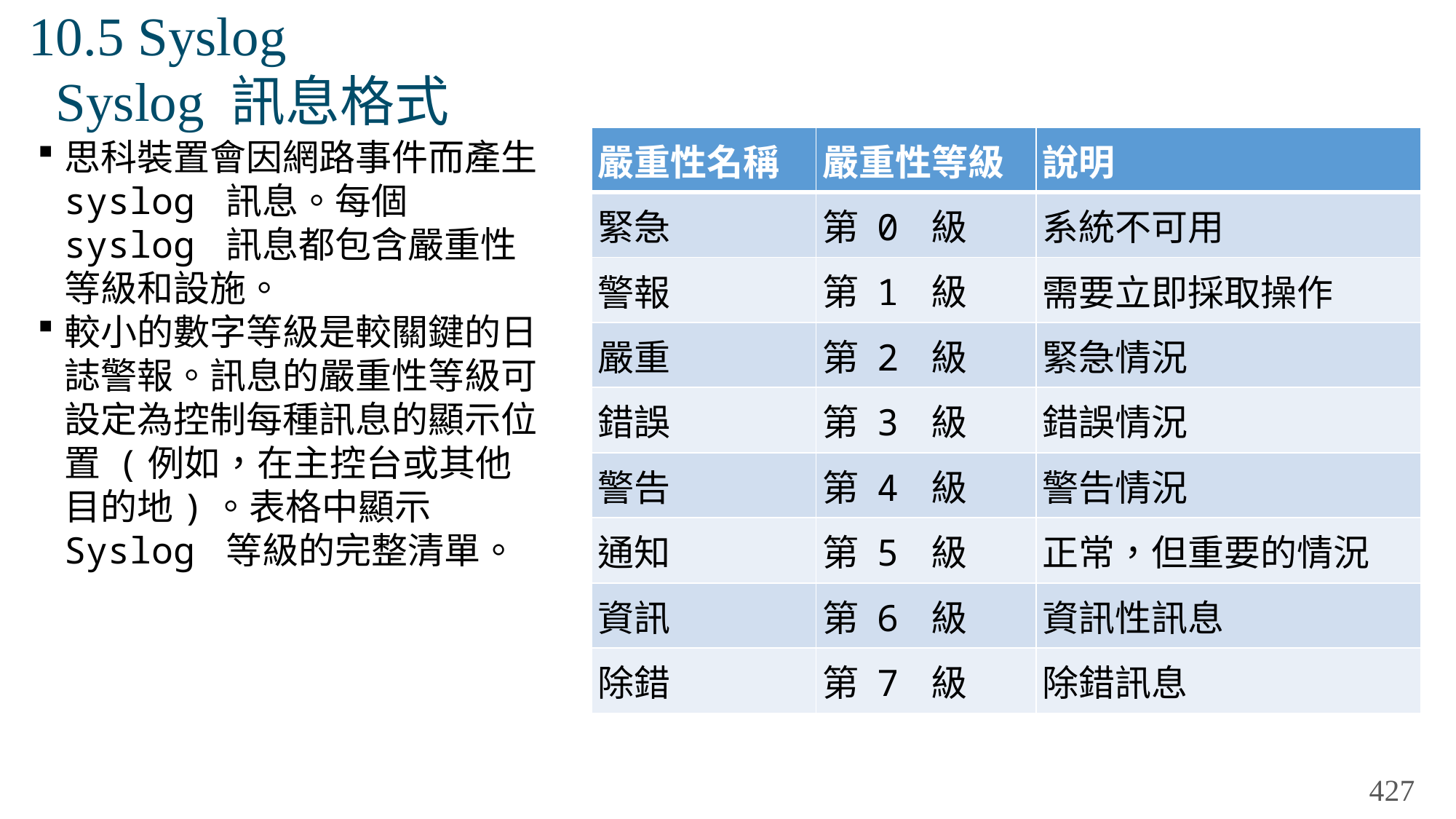

# 10.5 Syslog Syslog 訊息格式
思科裝置會因網路事件而產生 syslog 訊息。每個 syslog 訊息都包含嚴重性等級和設施。
較小的數字等級是較關鍵的日誌警報。訊息的嚴重性等級可設定為控制每種訊息的顯示位置 (例如，在主控台或其他目的地)。表格中顯示Syslog 等級的完整清單。
| 嚴重性名稱 | 嚴重性等級 | 說明 |
| --- | --- | --- |
| 緊急 | 第 0 級 | 系統不可用 |
| 警報 | 第 1 級 | 需要立即採取操作 |
| 嚴重 | 第 2 級 | 緊急情況 |
| 錯誤 | 第 3 級 | 錯誤情況 |
| 警告 | 第 4 級 | 警告情況 |
| 通知 | 第 5 級 | 正常，但重要的情況 |
| 資訊 | 第 6 級 | 資訊性訊息 |
| 除錯 | 第 7 級 | 除錯訊息 |
427